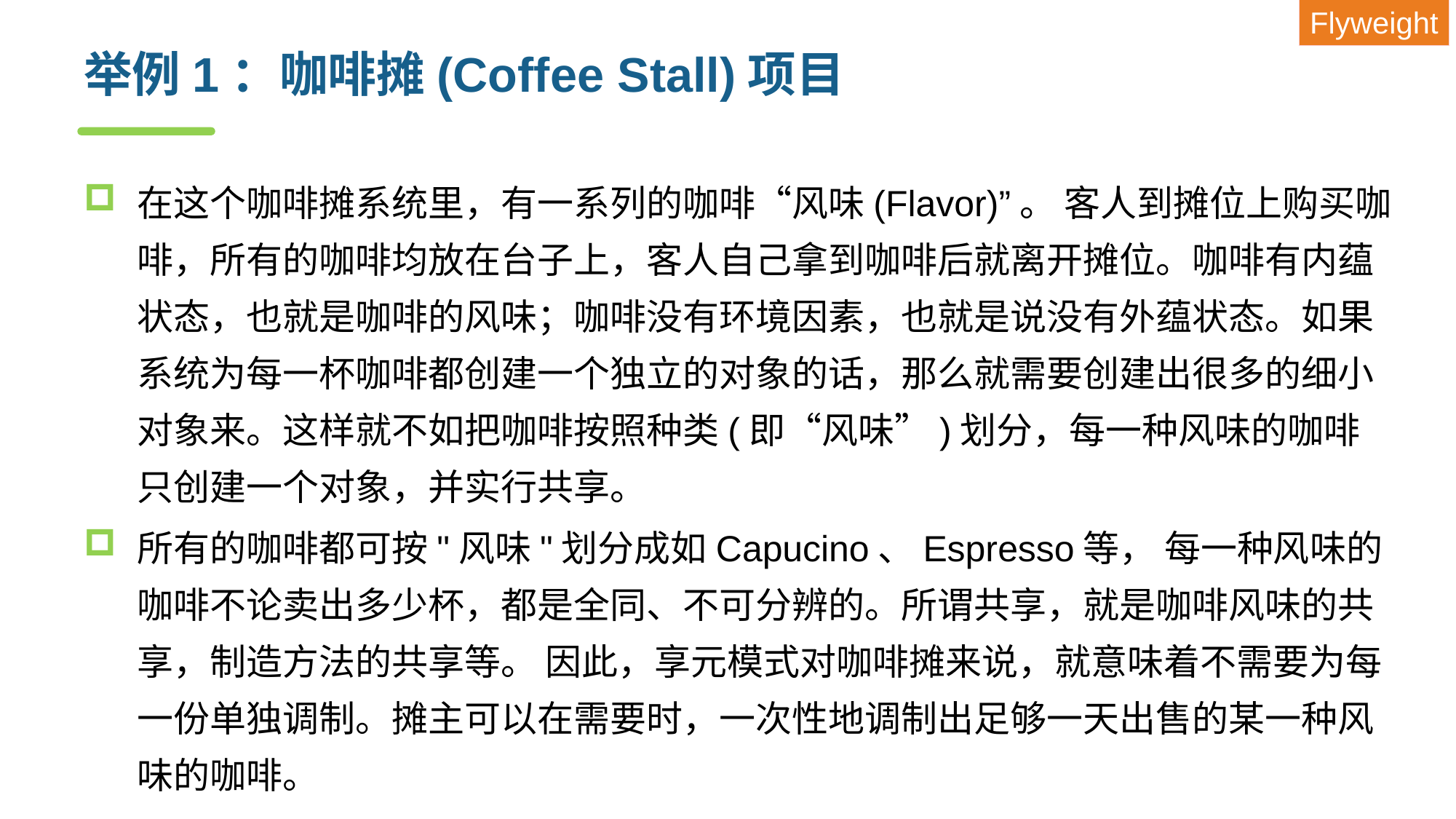

Flyweight
# 举例1：咖啡摊(Coffee Stall)项目
在这个咖啡摊系统里，有一系列的咖啡“风味(Flavor)”。 客人到摊位上购买咖啡，所有的咖啡均放在台子上，客人自己拿到咖啡后就离开摊位。咖啡有内蕴状态，也就是咖啡的风味；咖啡没有环境因素，也就是说没有外蕴状态。如果系统为每一杯咖啡都创建一个独立的对象的话，那么就需要创建出很多的细小对象来。这样就不如把咖啡按照种类(即“风味”)划分，每一种风味的咖啡只创建一个对象，并实行共享。
所有的咖啡都可按"风味"划分成如Capucino、Espresso等， 每一种风味的咖啡不论卖出多少杯，都是全同、不可分辨的。所谓共享，就是咖啡风味的共享，制造方法的共享等。 因此，享元模式对咖啡摊来说，就意味着不需要为每一份单独调制。摊主可以在需要时，一次性地调制出足够一天出售的某一种风味的咖啡。
141